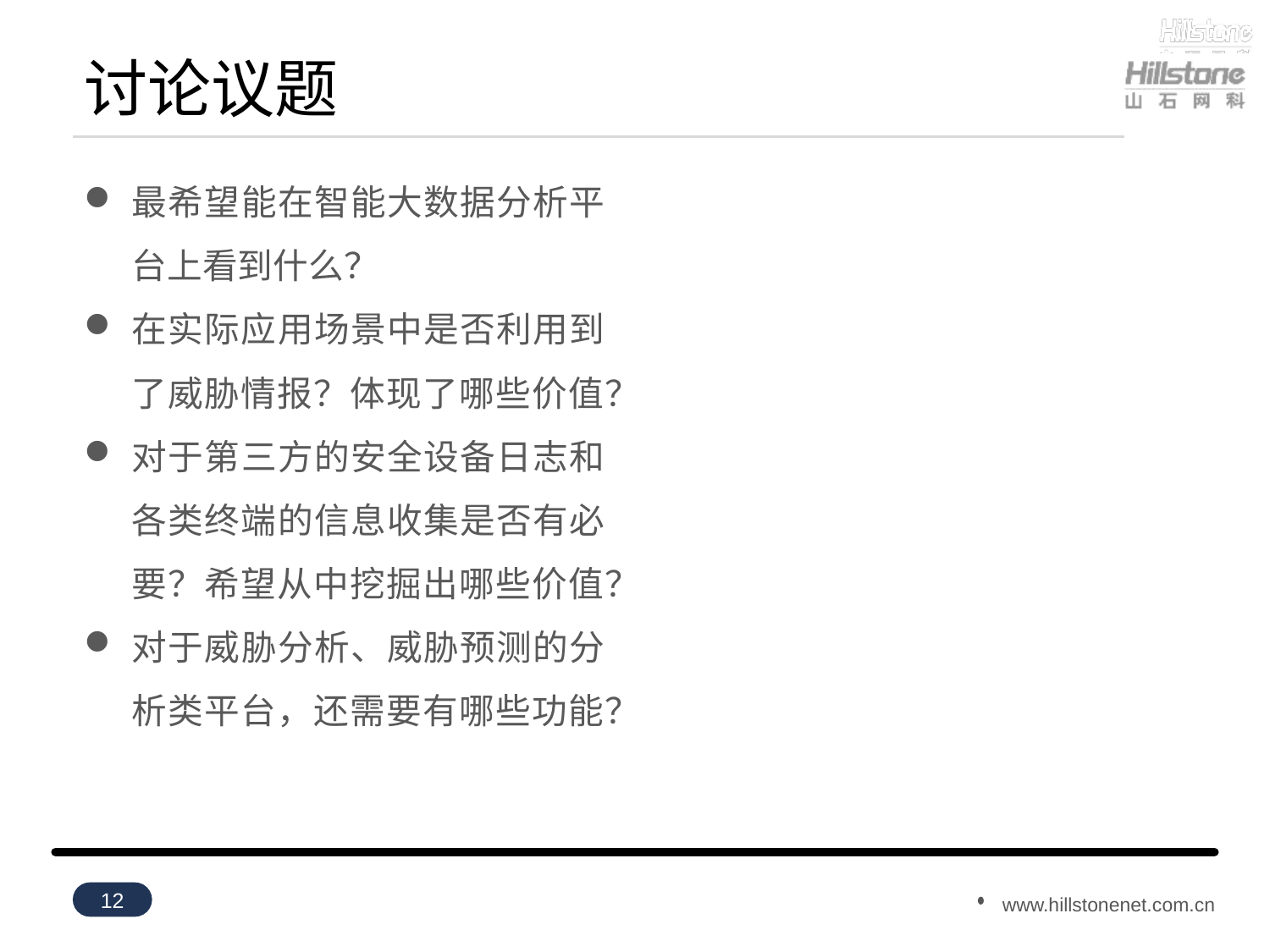

# 讨论议题
最希望能在智能大数据分析平台上看到什么？
在实际应用场景中是否利用到了威胁情报？体现了哪些价值？
对于第三方的安全设备日志和各类终端的信息收集是否有必要？希望从中挖掘出哪些价值？
对于威胁分析、威胁预测的分析类平台，还需要有哪些功能？